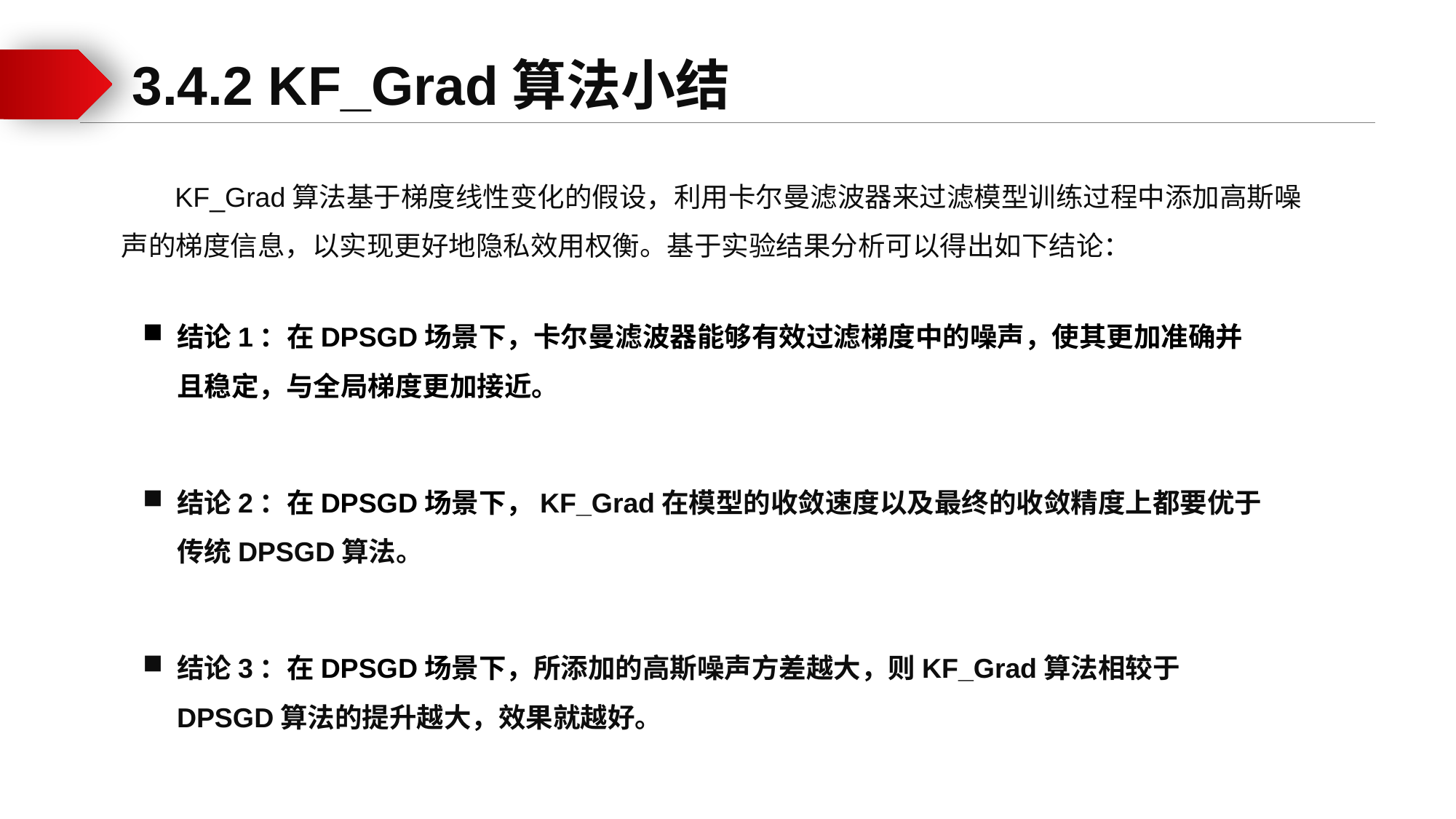

3.4.2 KF_Grad算法小结
       KF_Grad算法基于梯度线性变化的假设，利用卡尔曼滤波器来过滤模型训练过程中添加高斯噪声的梯度信息，以实现更好地隐私效用权衡。基于实验结果分析可以得出如下结论：
结论1：在DPSGD场景下，卡尔曼滤波器能够有效过滤梯度中的噪声，使其更加准确并且稳定，与全局梯度更加接近。

结论2：在DPSGD场景下，KF_Grad在模型的收敛速度以及最终的收敛精度上都要优于传统DPSGD算法。

结论3：在DPSGD场景下，所添加的高斯噪声方差越大，则KF_Grad算法相较于DPSGD算法的提升越大，效果就越好。